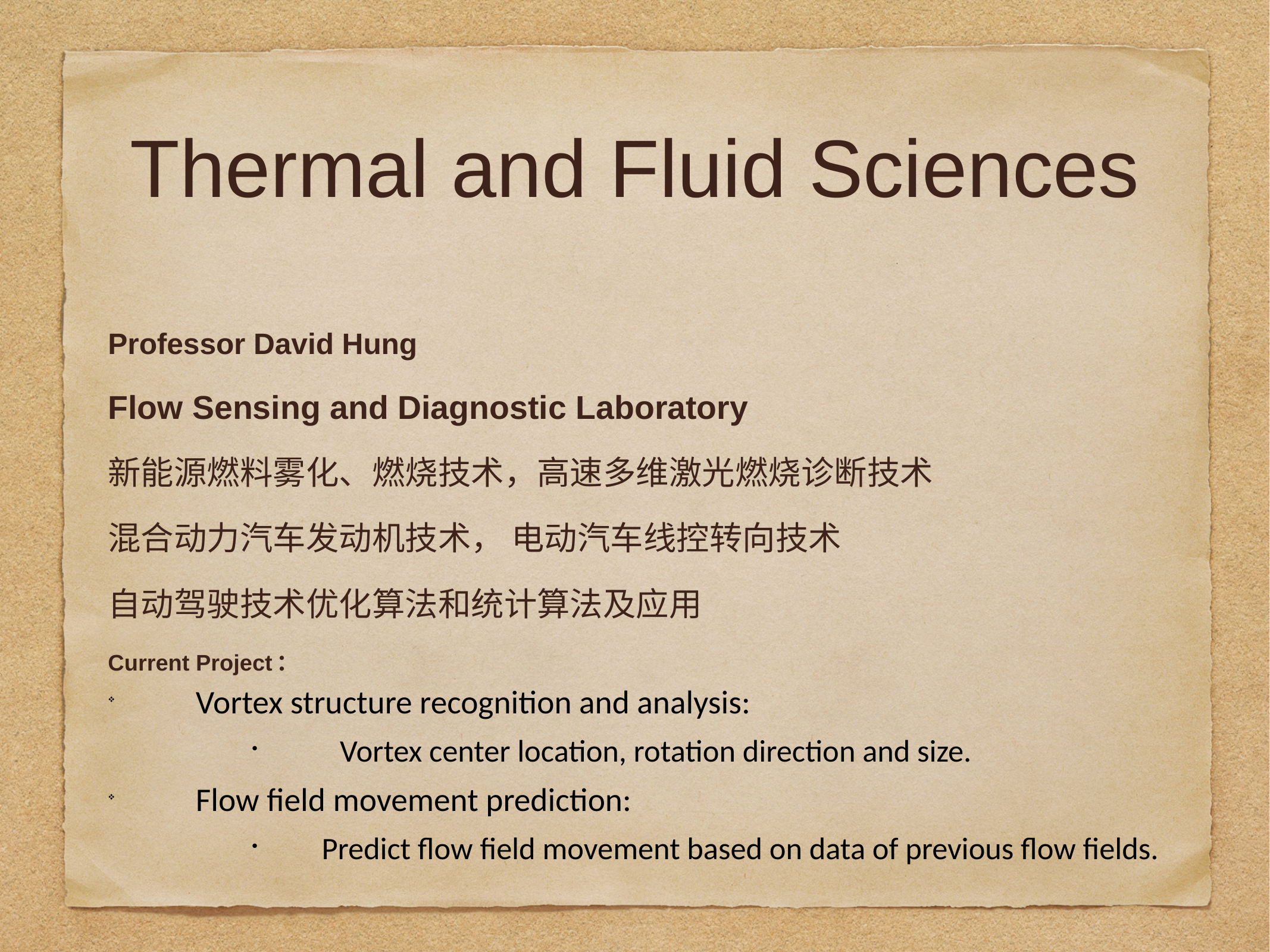

# Thermal and Fluid Sciences
Professor David Hung
Flow Sensing and Diagnostic Laboratory
新能源燃料雾化、燃烧技术，高速多维激光燃烧诊断技术
混合动力汽车发动机技术， 电动汽车线控转向技术
自动驾驶技术优化算法和统计算法及应用
Current Project：
Vortex structure recognition and analysis:
Vortex center location, rotation direction and size.
Flow field movement prediction:
  Predict flow field movement based on data of previous flow fields.